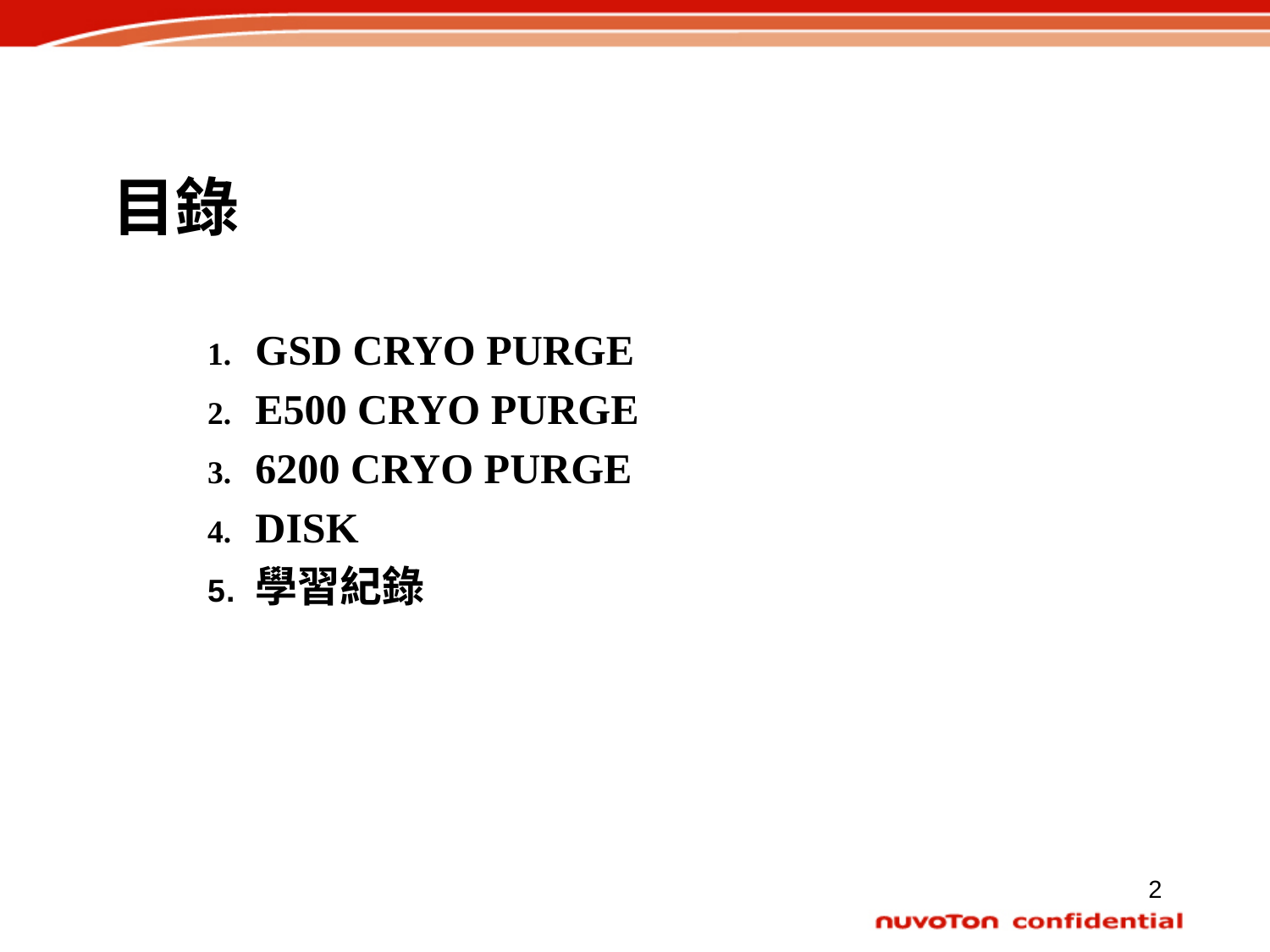

# 目錄
GSD CRYO PURGE
E500 CRYO PURGE
6200 CRYO PURGE
DISK
學習紀錄
2